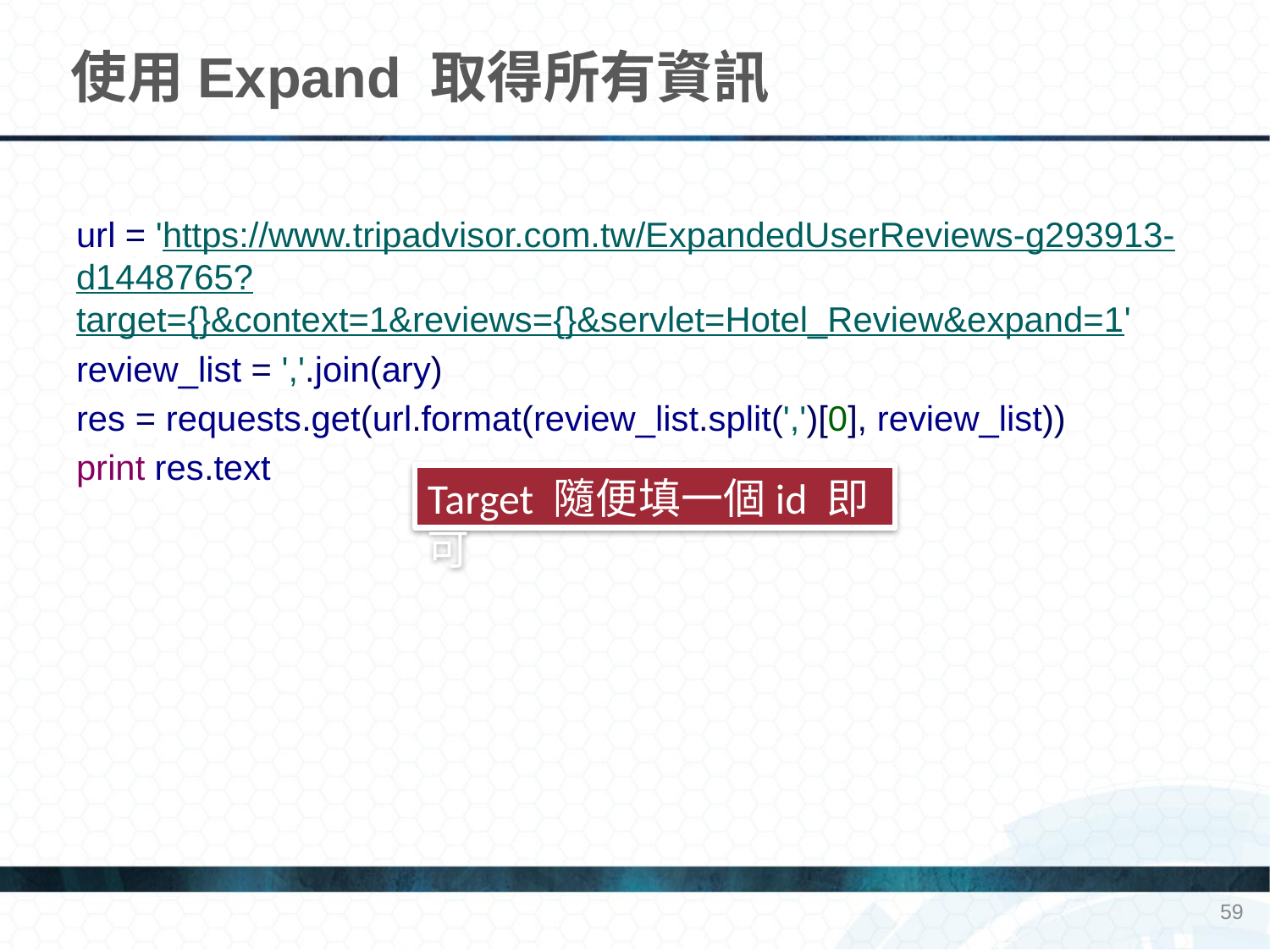

# 使用Expand 取得所有資訊
url = 'https://www.tripadvisor.com.tw/ExpandedUserReviews-g293913-d1448765?target={}&context=1&reviews={}&servlet=Hotel_Review&expand=1'
review_list = ','.join(ary)
res = requests.get(url.format(review_list.split(',')[0], review_list))
print res.text
Target 隨便填一個id 即可
59